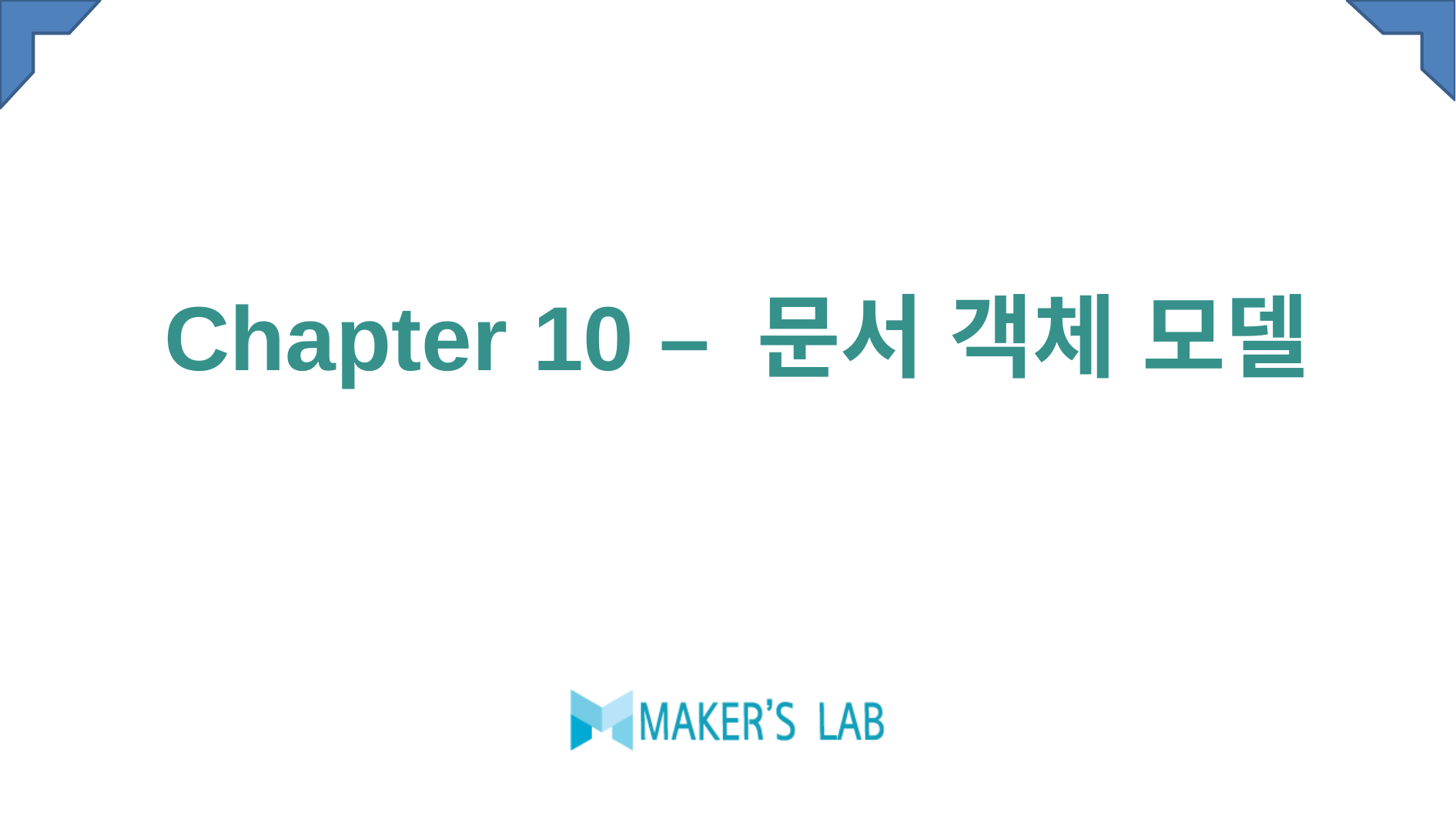

# Chapter 10 – 문서 객체 모델